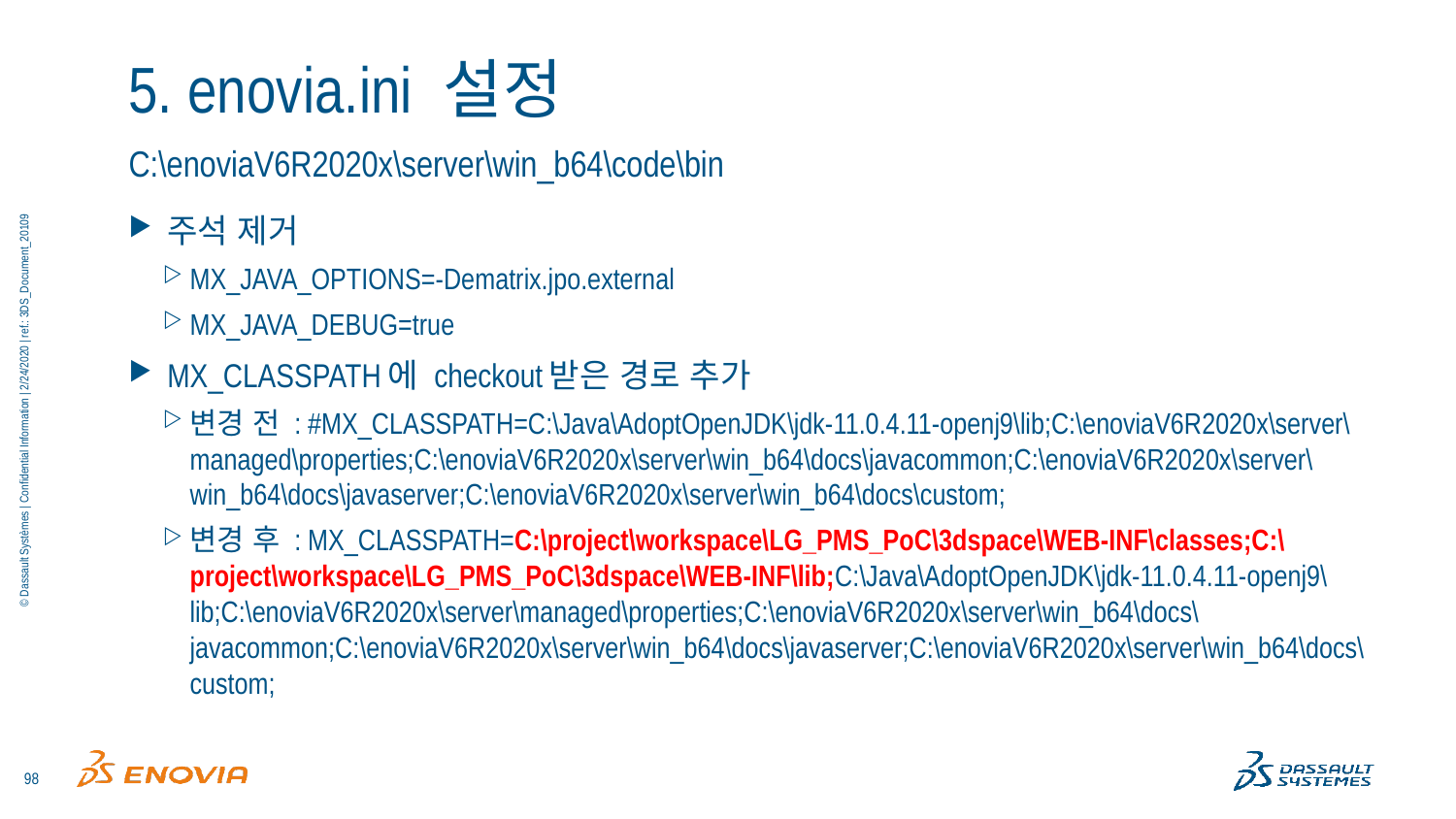

# 5. enovia.ini 설정
C:\enoviaV6R2020x\server\win_b64\code\bin
주석 제거
MX_JAVA_OPTIONS=-Dematrix.jpo.external
MX_JAVA_DEBUG=true
MX_CLASSPATH에 checkout받은 경로 추가
변경 전 : #MX_CLASSPATH=C:\Java\AdoptOpenJDK\jdk-11.0.4.11-openj9\lib;C:\enoviaV6R2020x\server\managed\properties;C:\enoviaV6R2020x\server\win_b64\docs\javacommon;C:\enoviaV6R2020x\server\win_b64\docs\javaserver;C:\enoviaV6R2020x\server\win_b64\docs\custom;
변경 후 : MX_CLASSPATH=C:\project\workspace\LG_PMS_PoC\3dspace\WEB-INF\classes;C:\project\workspace\LG_PMS_PoC\3dspace\WEB-INF\lib;C:\Java\AdoptOpenJDK\jdk-11.0.4.11-openj9\lib;C:\enoviaV6R2020x\server\managed\properties;C:\enoviaV6R2020x\server\win_b64\docs\javacommon;C:\enoviaV6R2020x\server\win_b64\docs\javaserver;C:\enoviaV6R2020x\server\win_b64\docs\custom;